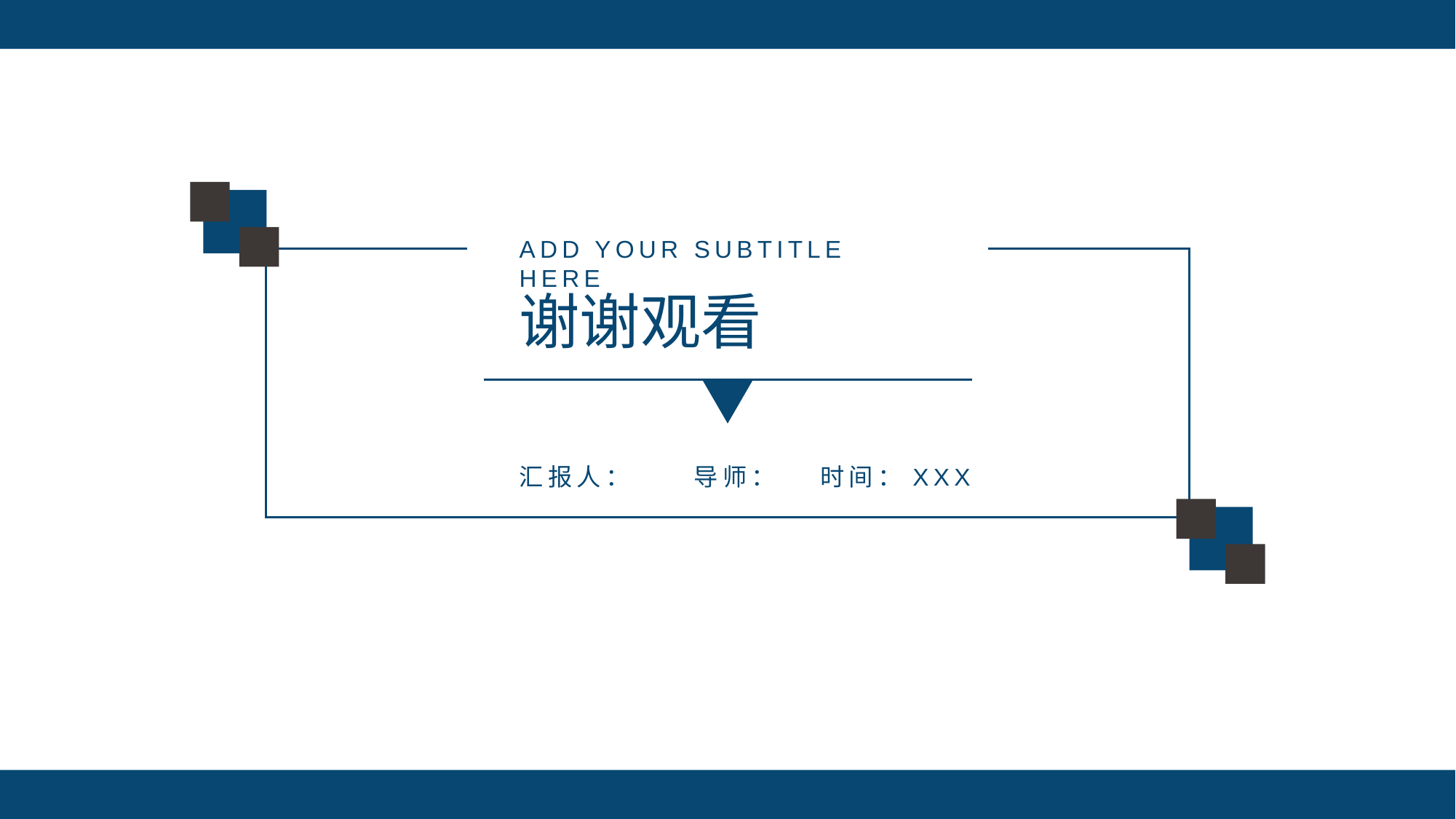

ADD YOUR SUBTITLE HERE
谢谢观看

汇报人：      导师：    时间：XXX